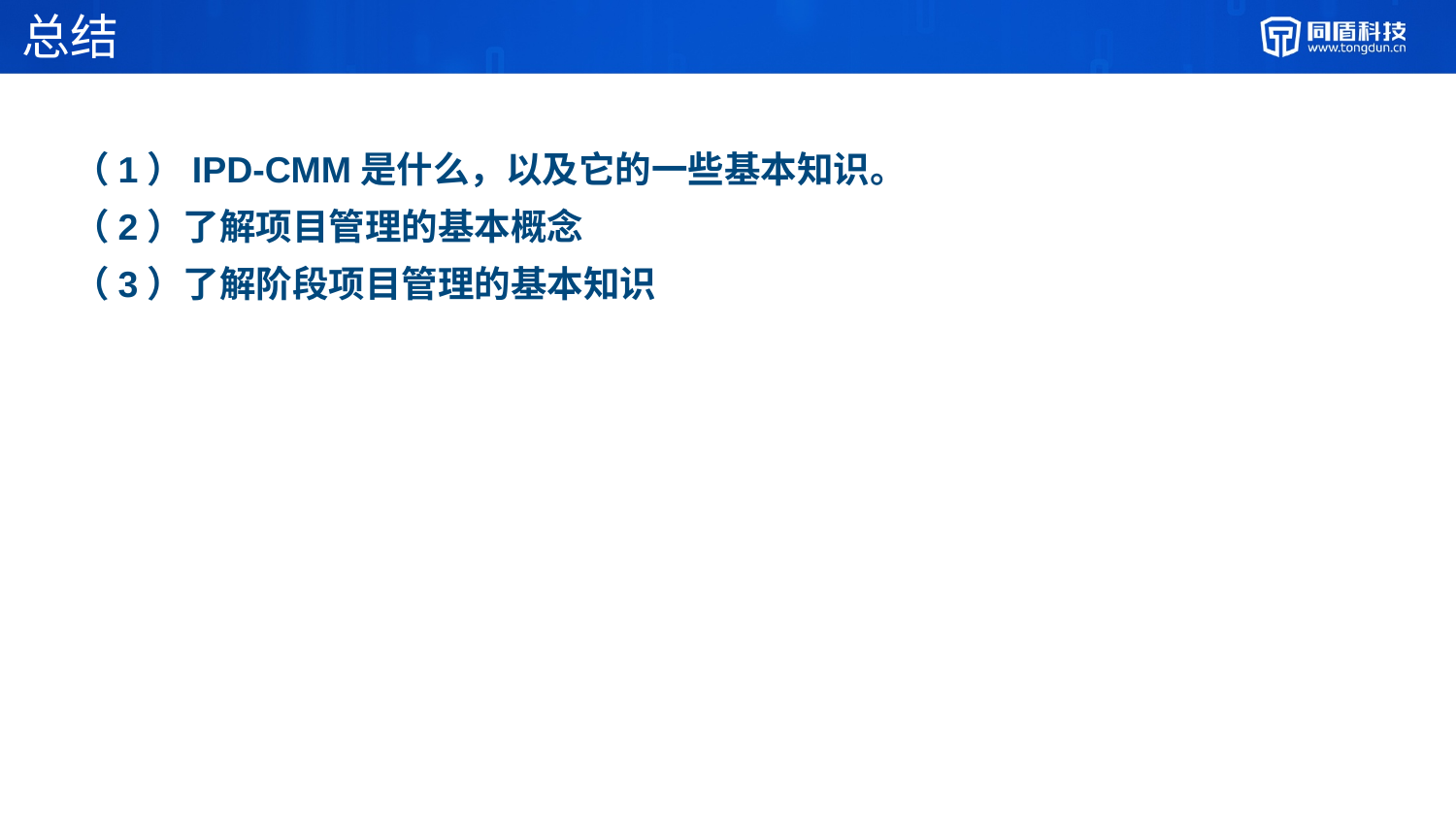

# 总结
（1）IPD-CMM是什么，以及它的一些基本知识。
（2）了解项目管理的基本概念
（3）了解阶段项目管理的基本知识